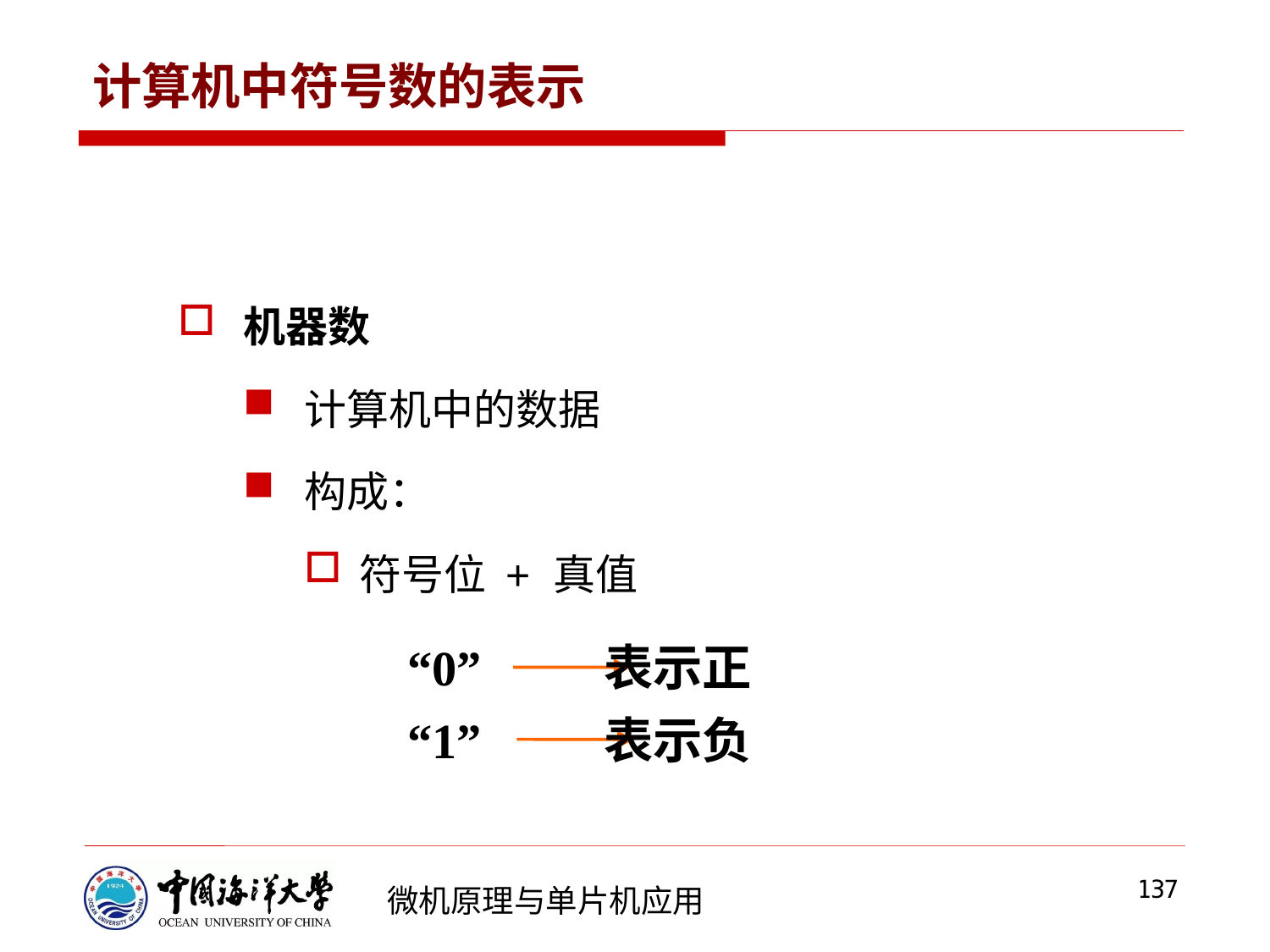

# 计算机中符号数的表示
机器数
计算机中的数据
构成：
符号位 + 真值
“0”         表示正
“1”         表示负

137